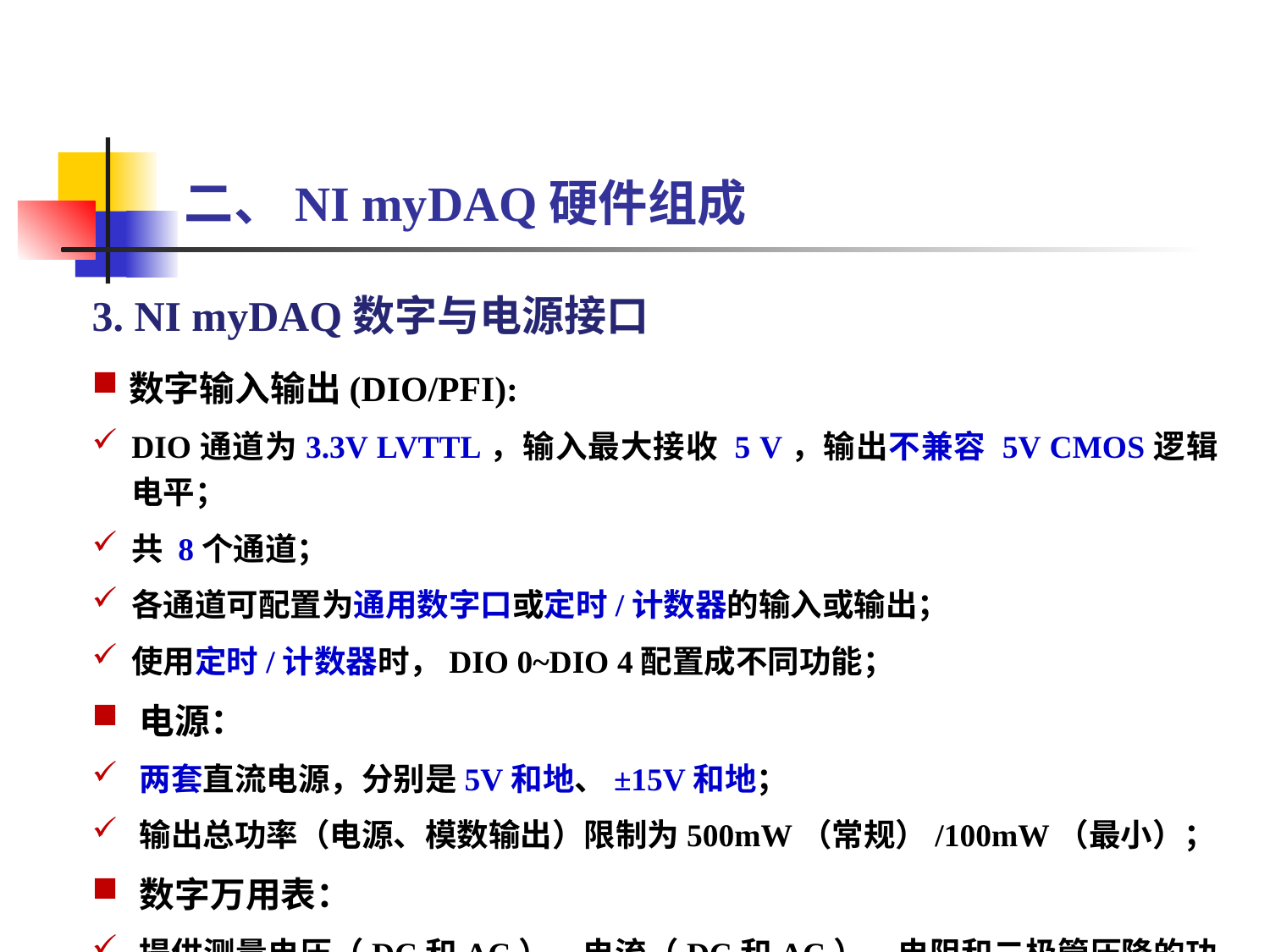

二、NI myDAQ硬件组成
3. NI myDAQ数字与电源接口
数字输入输出(DIO/PFI):
DIO通道为3.3V LVTTL，输入最大接收 5 V，输出不兼容 5V CMOS逻辑电平；
共 8个通道；
各通道可配置为通用数字口或定时/计数器的输入或输出；
使用定时/计数器时，DIO 0~DIO 4配置成不同功能；
电源：
两套直流电源，分别是5V和地、±15V和地；
输出总功率（电源、模数输出）限制为500mW（常规）/100mW（最小）；
数字万用表：
提供测量电压（DC和AC）、电流（DC和AC）、电阻和二极管压降的功能